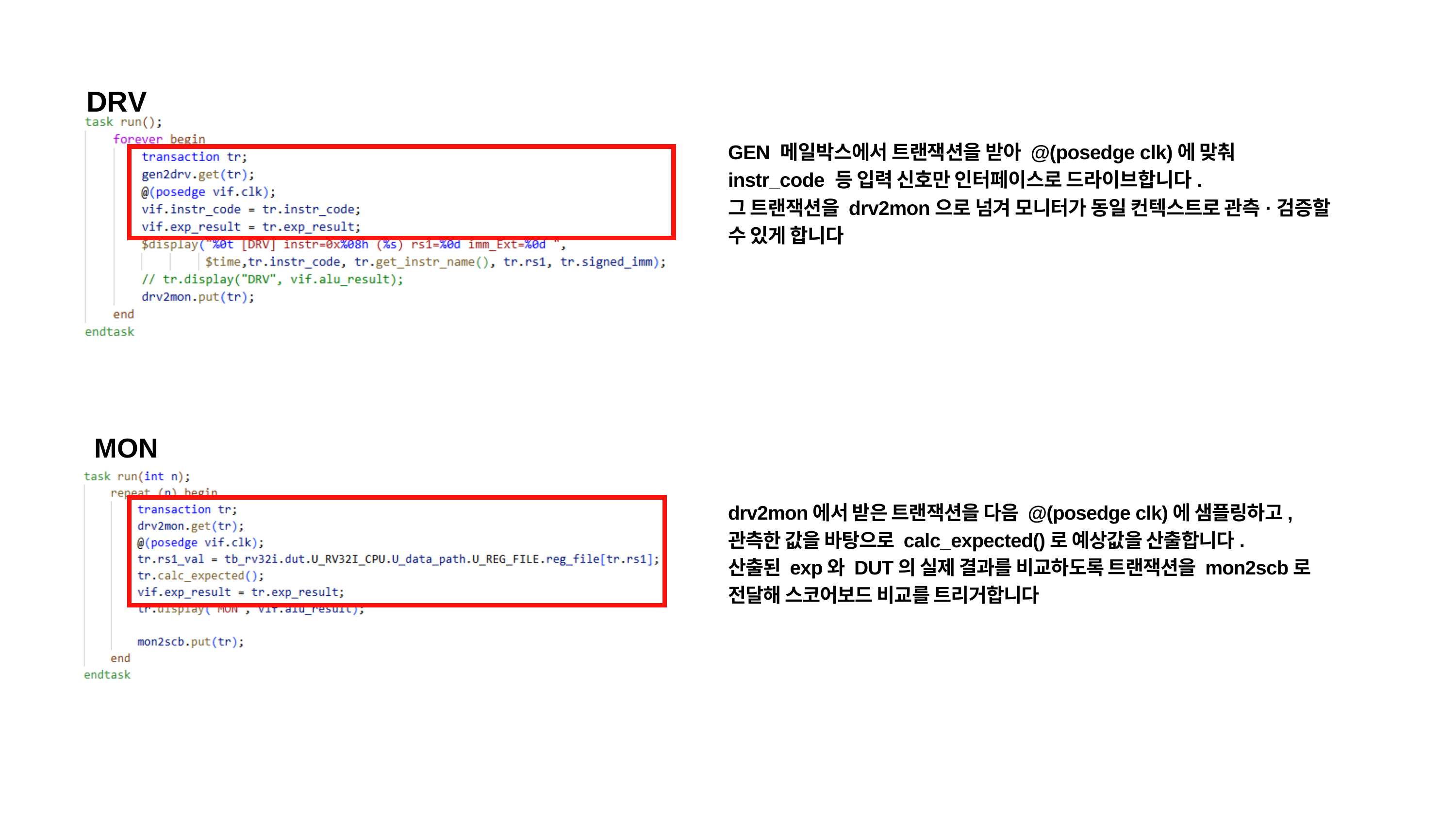

DRV

GEN 메일박스에서 트랜잭션을 받아 @(posedge clk)에 맞춰 instr_code 등 입력 신호만 인터페이스로 드라이브합니다.
그 트랜잭션을 drv2mon으로 넘겨 모니터가 동일 컨텍스트로 관측·검증할 수 있게 합니다

MON

drv2mon에서 받은 트랜잭션을 다음 @(posedge clk)에 샘플링하고, 관측한 값을 바탕으로 calc_expected()로 예상값을 산출합니다.
산출된 exp와 DUT의 실제 결과를 비교하도록 트랜잭션을 mon2scb로 전달해 스코어보드 비교를 트리거합니다